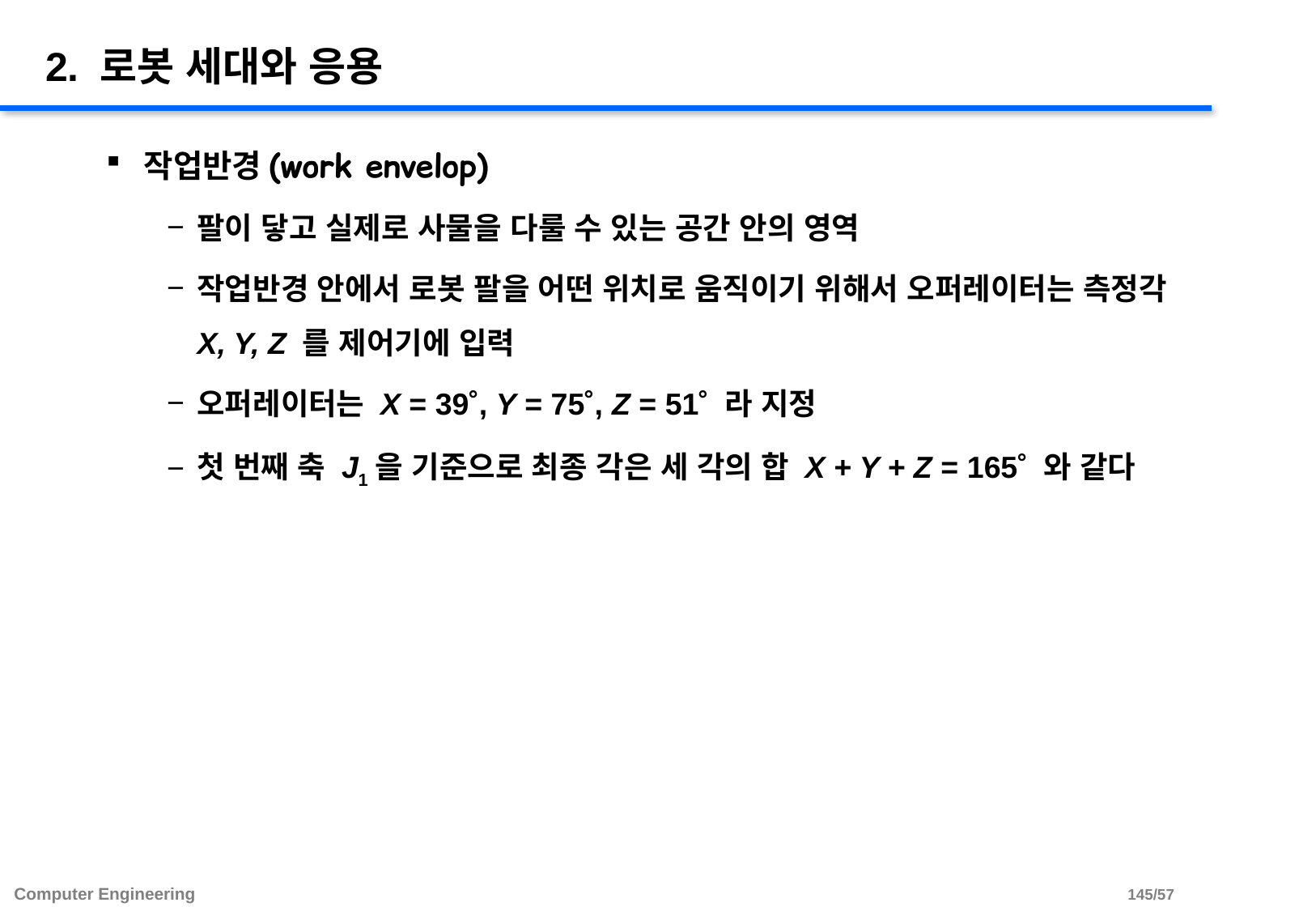

# 2. 로봇 세대와 응용
작업반경(work envelop)
팔이 닿고 실제로 사물을 다룰 수 있는 공간 안의 영역
작업반경 안에서 로봇 팔을 어떤 위치로 움직이기 위해서 오퍼레이터는 측정각 X, Y, Z 를 제어기에 입력
오퍼레이터는 X = 39˚, Y = 75˚, Z = 51˚ 라 지정
첫 번째 축 J1을 기준으로 최종 각은 세 각의 합 X + Y + Z = 165˚ 와 같다